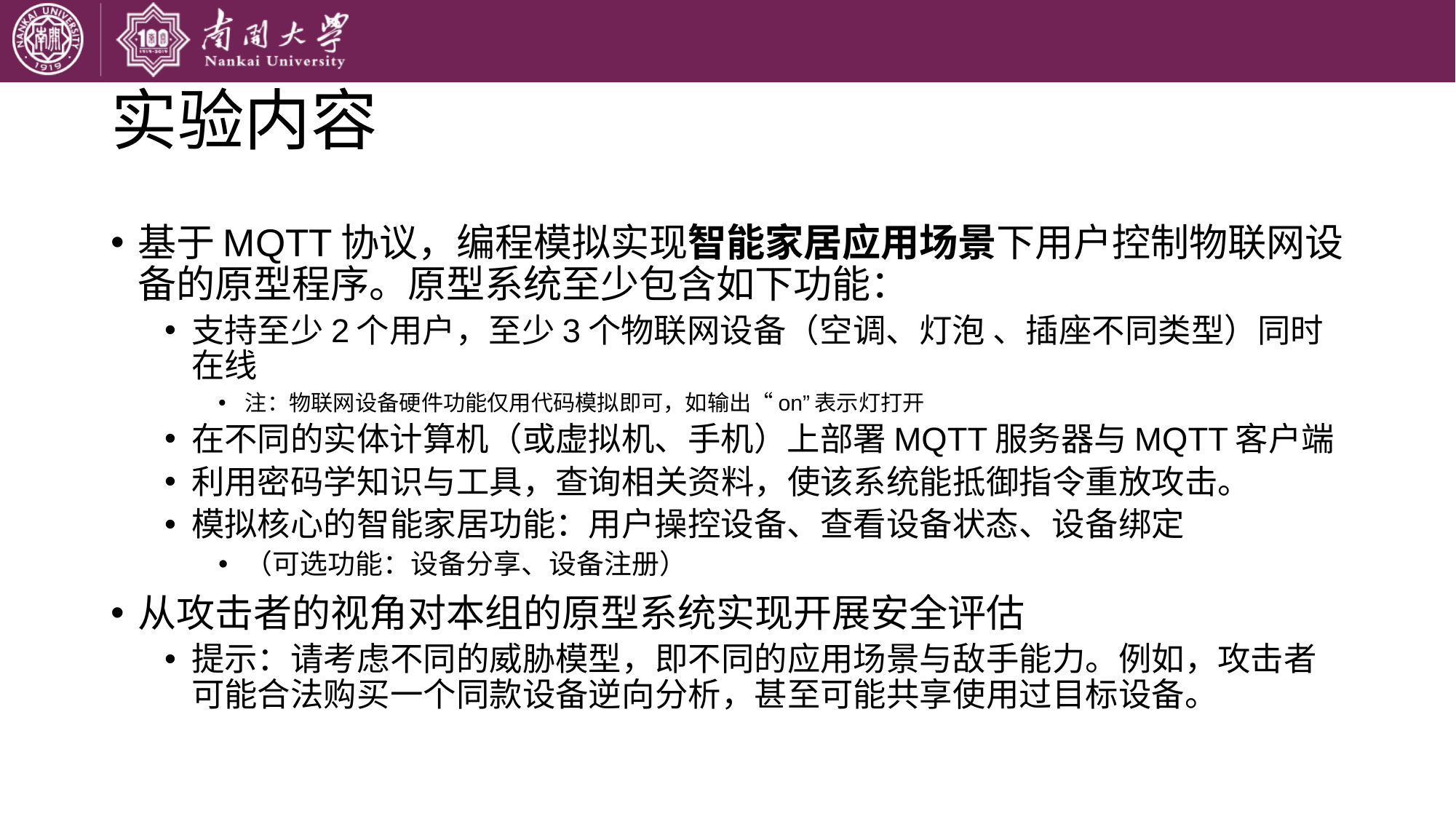

# 实验内容
基于MQTT协议，编程模拟实现智能家居应用场景下用户控制物联网设备的原型程序。原型系统至少包含如下功能：
支持至少2个用户，至少3个物联网设备（空调、灯泡 、插座不同类型）同时在线
注：物联网设备硬件功能仅用代码模拟即可，如输出“on”表示灯打开
在不同的实体计算机（或虚拟机、手机）上部署MQTT服务器与MQTT客户端
利用密码学知识与工具，查询相关资料，使该系统能抵御指令重放攻击。
模拟核心的智能家居功能：用户操控设备、查看设备状态、设备绑定
（可选功能：设备分享、设备注册）
从攻击者的视角对本组的原型系统实现开展安全评估
提示：请考虑不同的威胁模型，即不同的应用场景与敌手能力。例如，攻击者可能合法购买一个同款设备逆向分析，甚至可能共享使用过目标设备。